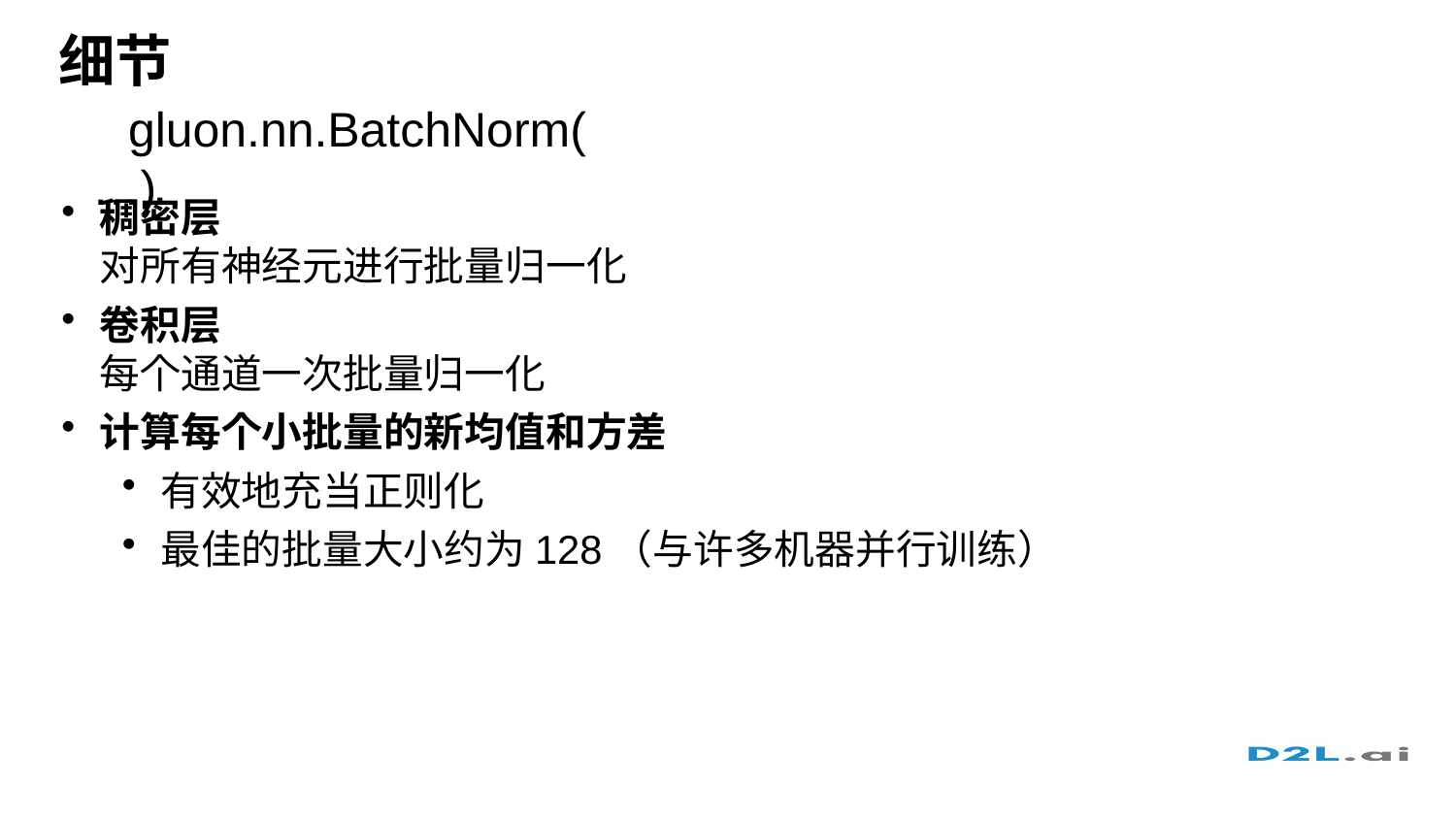

# 细节
gluon.nn.BatchNorm(…)
稠密层
对所有神经元进行批量归一化
卷积层
每个通道一次批量归一化
计算每个小批量的新均值和方差
有效地充当正则化
最佳的批量大小约为128（与许多机器并行训练）